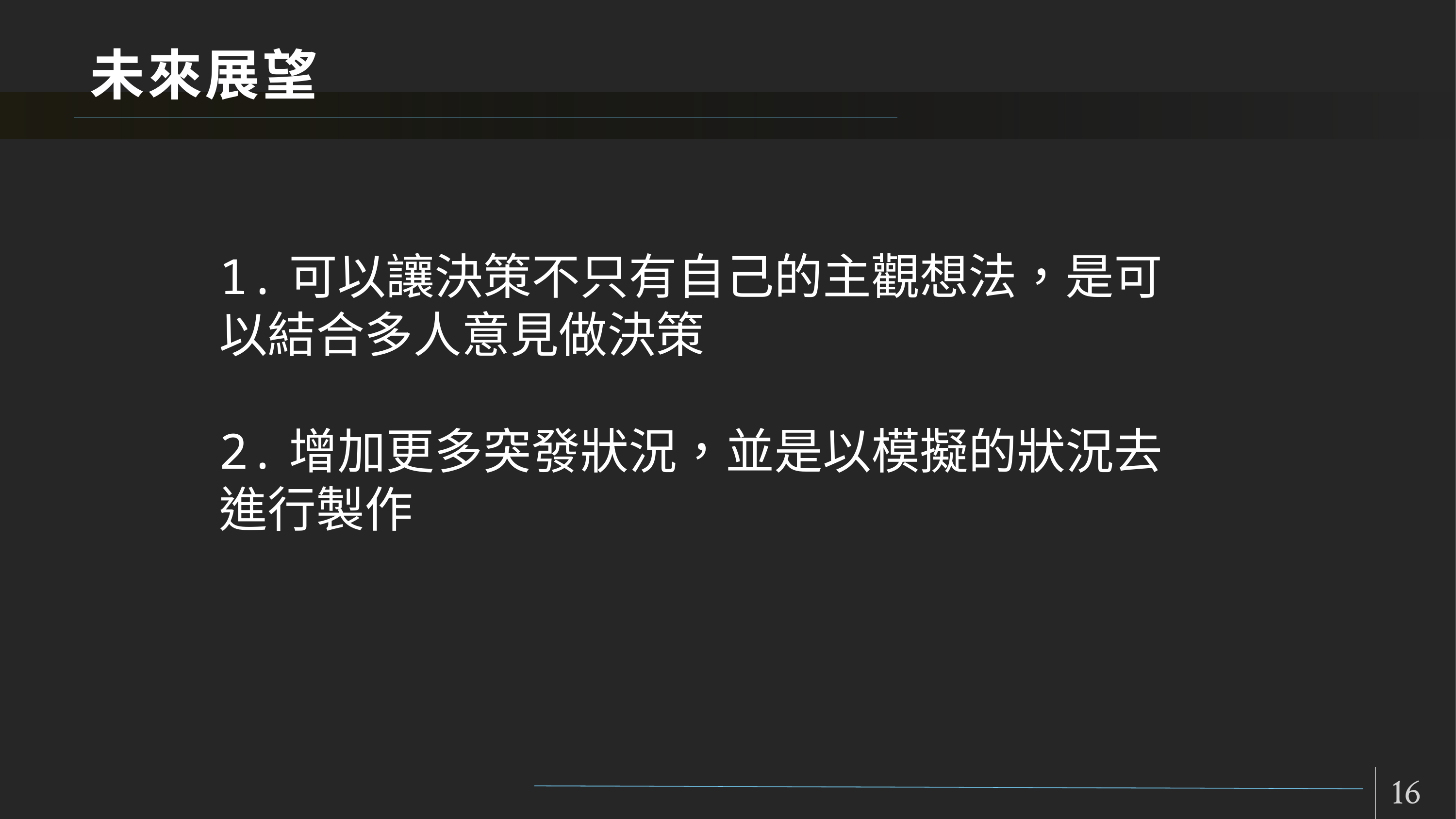

# 未來展望
1.可以讓決策不只有自己的主觀想法，是可以結合多人意見做決策

2.增加更多突發狀況，並是以模擬的狀況去進行製作

16